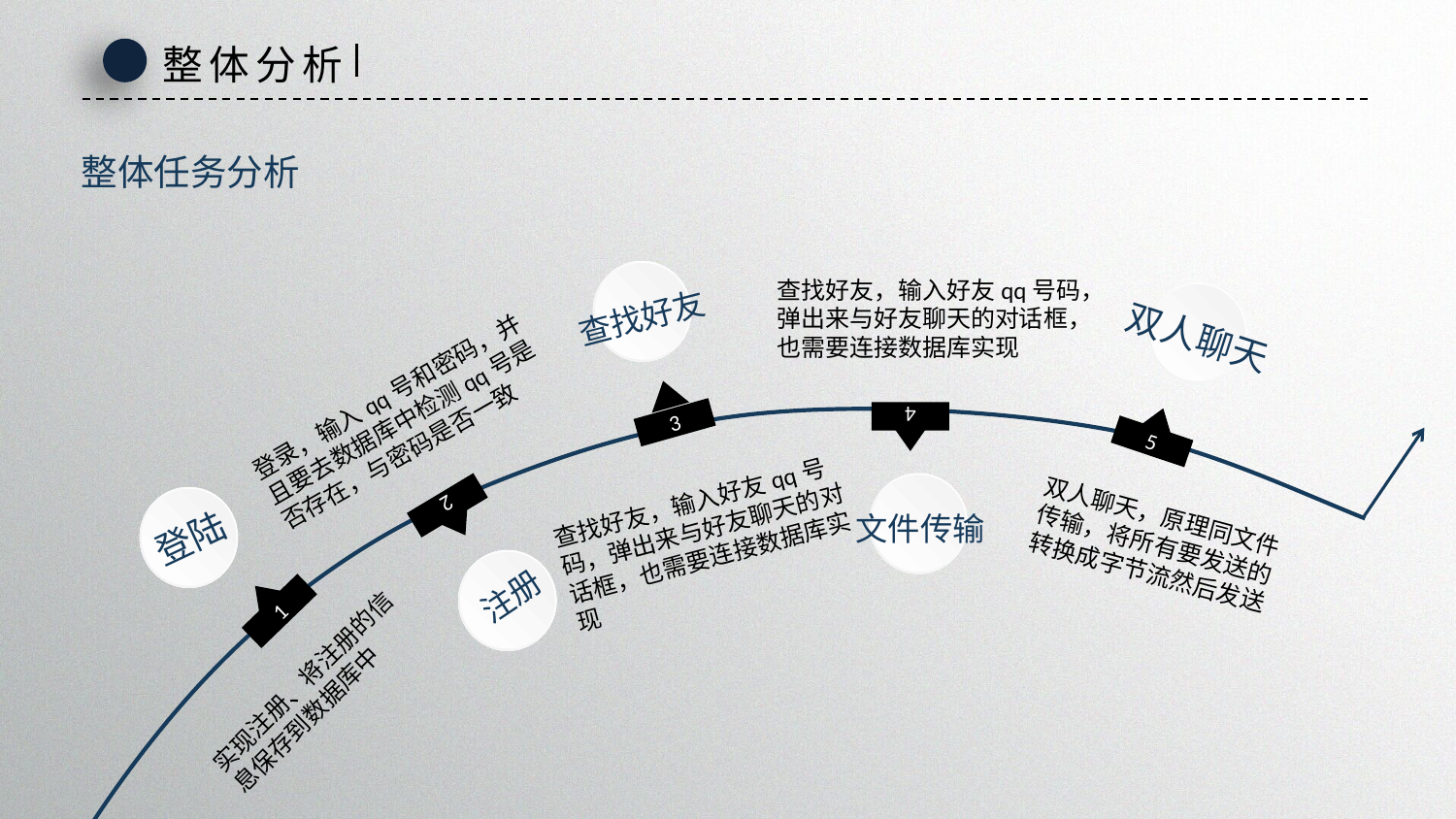

整体分析

整体任务分析

查找好友
查找好友，输入好友qq号码，弹出来与好友聊天的对话框，也需要连接数据库实现

双人聊天
登录，输入qq号和密码，并且要去数据库中检测qq号是否存在，与密码是否一致

3

4

5

文件传输
查找好友，输入好友qq号码，弹出来与好友聊天的对话框，也需要连接数据库实现

登陆

2
双人聊天，原理同文件传输，将所有要发送的转换成字节流然后发送

注册

1
实现注册、将注册的信息保存到数据库中